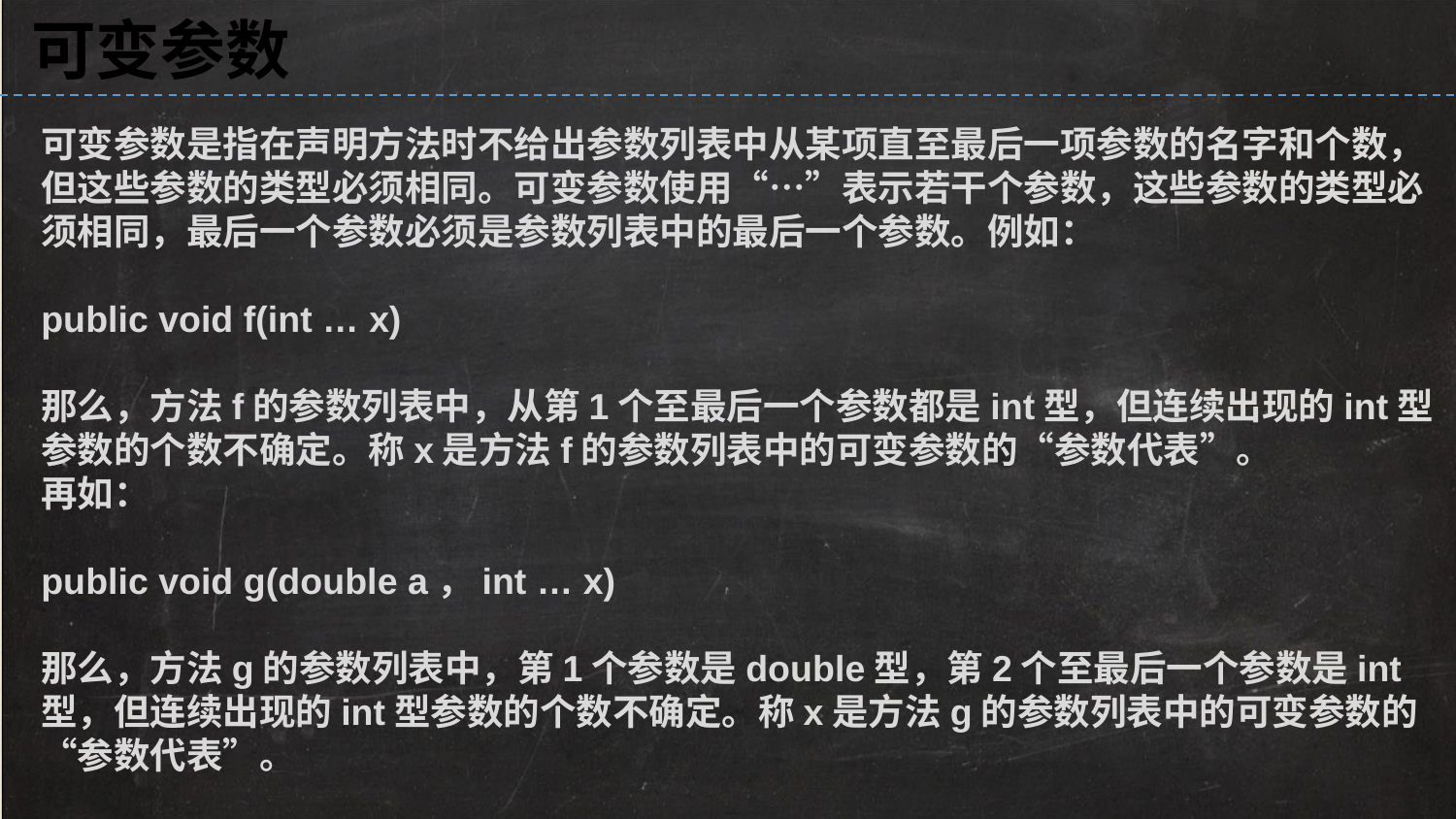

可变参数
可变参数是指在声明方法时不给出参数列表中从某项直至最后一项参数的名字和个数，但这些参数的类型必须相同。可变参数使用“…”表示若干个参数，这些参数的类型必须相同，最后一个参数必须是参数列表中的最后一个参数。例如：

public void f(int … x)

那么，方法f的参数列表中，从第1个至最后一个参数都是int型，但连续出现的int型参数的个数不确定。称x是方法f的参数列表中的可变参数的“参数代表”。
再如：

public void g(double a，int … x)

那么，方法g的参数列表中，第1个参数是double型，第2个至最后一个参数是int型，但连续出现的int型参数的个数不确定。称x是方法g的参数列表中的可变参数的“参数代表”。